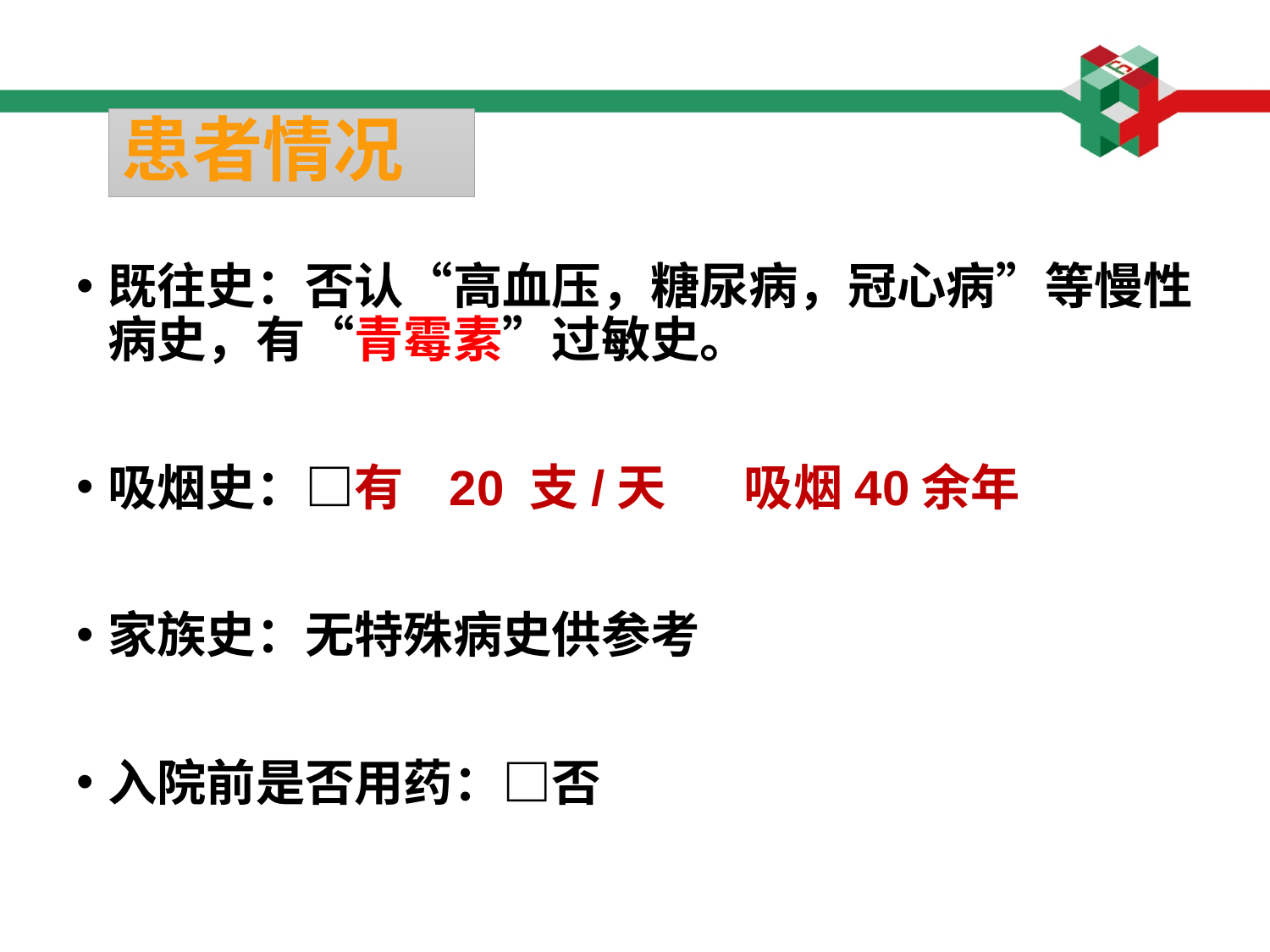

# 患者情况
既往史：否认“高血压，糖尿病，冠心病”等慢性病史，有“青霉素”过敏史。

吸烟史：□有   20 支/天       吸烟40余年

家族史：无特殊病史供参考

入院前是否用药：□否